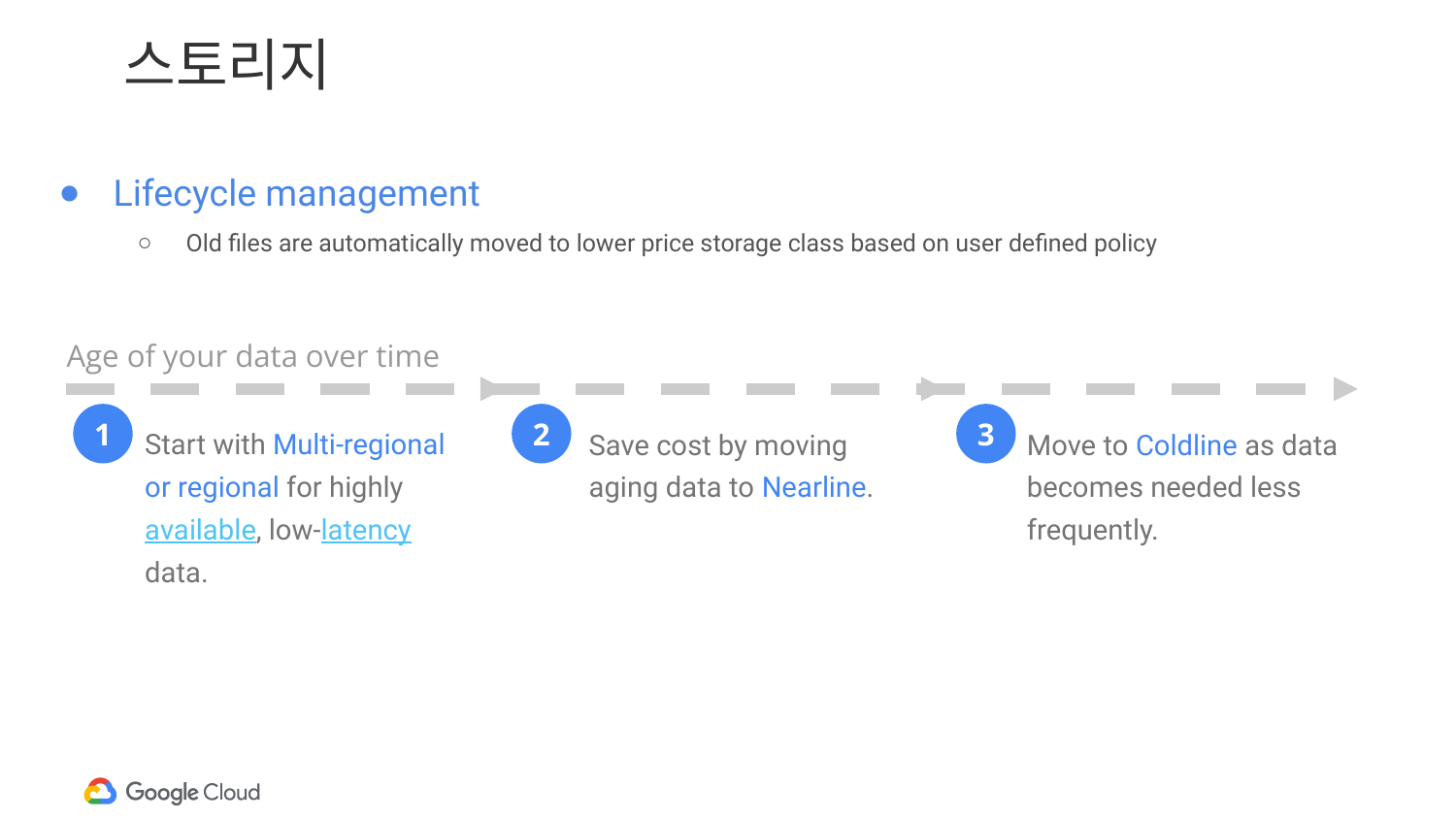

# 스토리지

Lifecycle management
Old files are automatically moved to lower price storage class based on user defined policy

Age of your data over time

1
Start with Multi-regional or regional for highly available, low-latency data.

2
Save cost by moving aging data to Nearline.

3
Move to Coldline as data becomes needed less frequently.